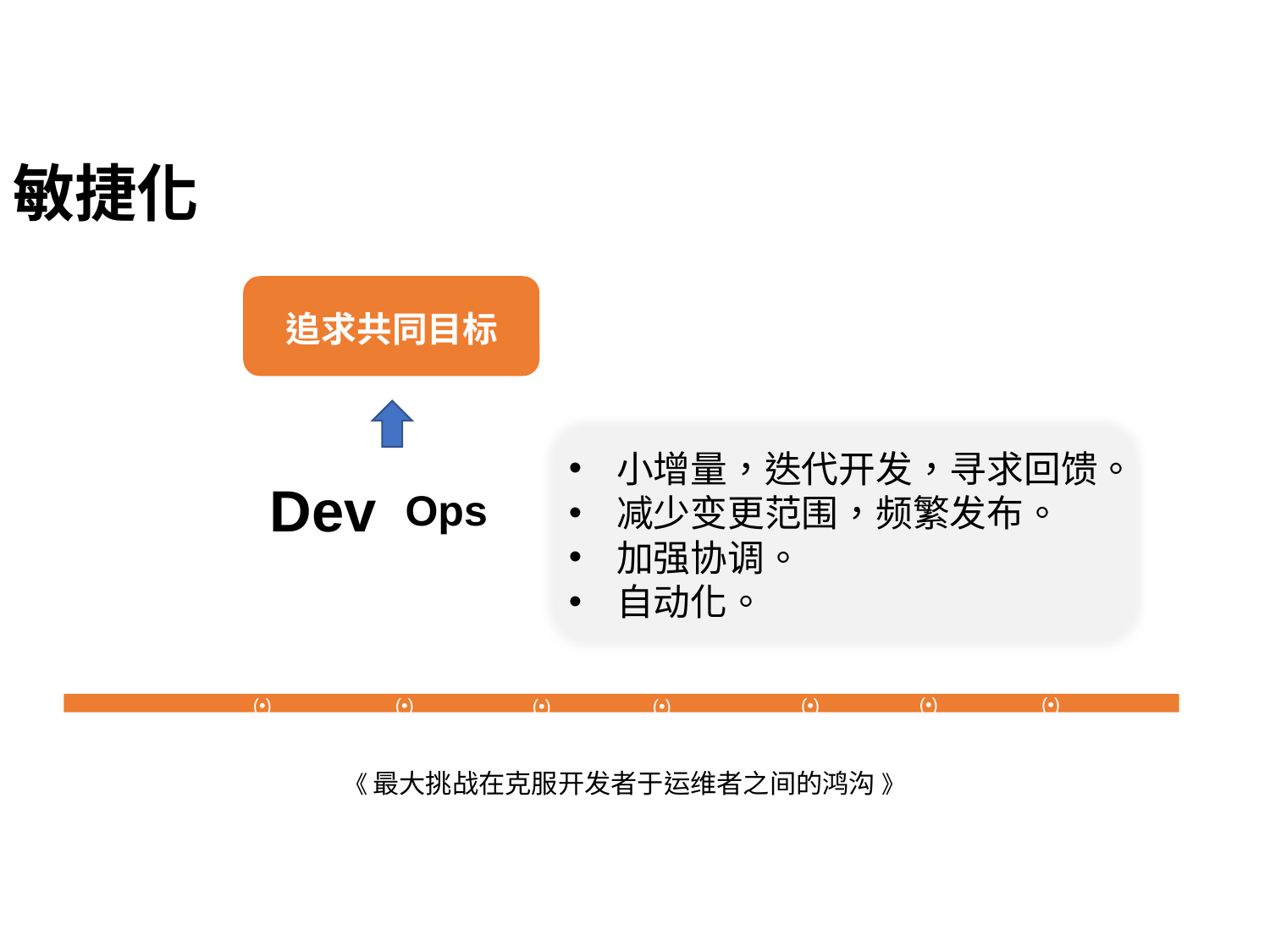

敏捷化

追求共同目标

小增量，迭代开发，寻求回馈。
减少变更范围，频繁发布。
加强协调。
自动化。
Dev
Ops
(。)
(•)
(•)
(•)
(•)
(•)
(•)
(•)

《 最大挑战在克服开发者于运维者之间的鸿沟 》